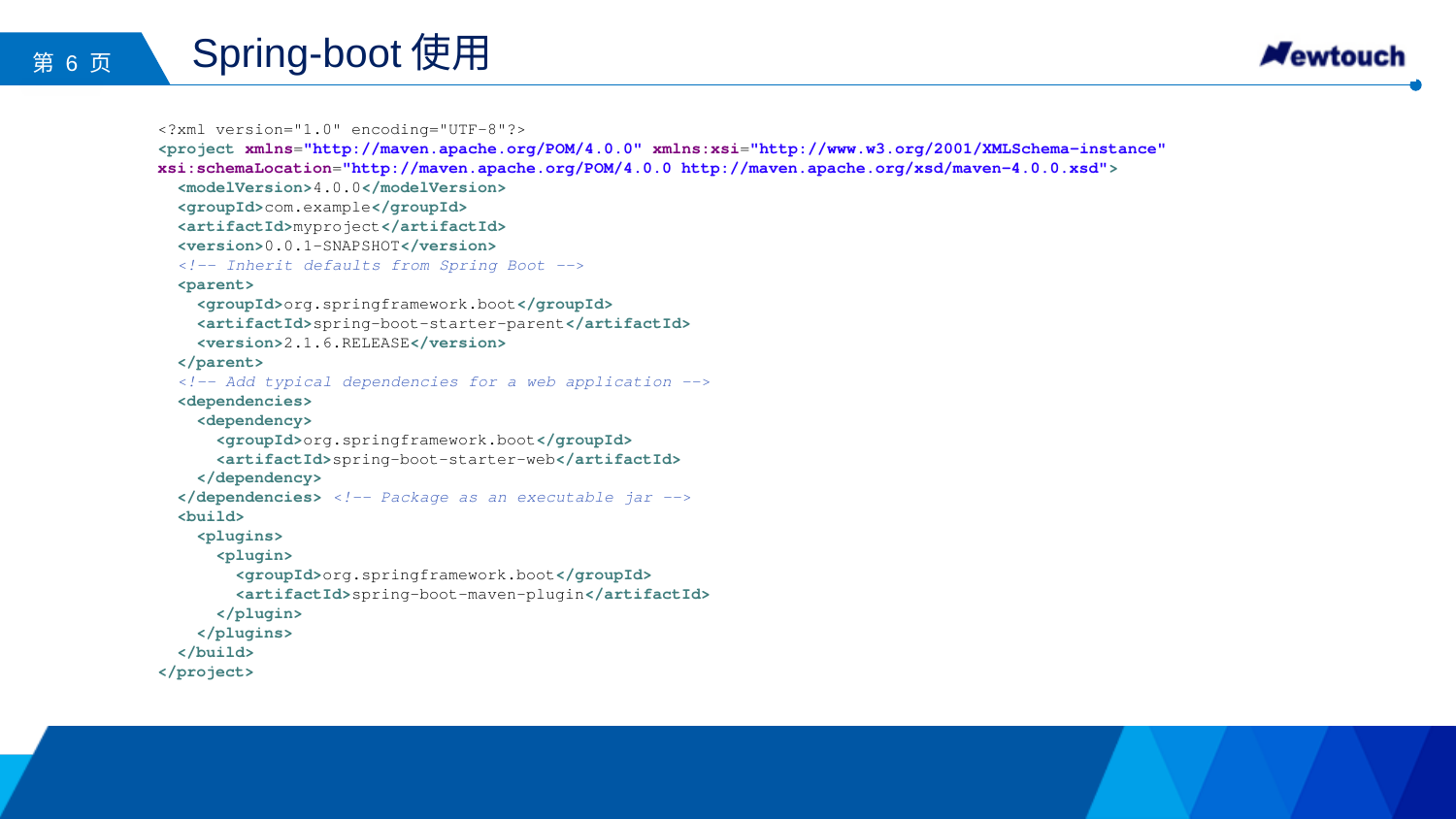

# Spring-boot使用
<?xml version="1.0" encoding="UTF-8"?>
<project xmlns="http://maven.apache.org/POM/4.0.0" xmlns:xsi="http://www.w3.org/2001/XMLSchema-instance"
xsi:schemaLocation="http://maven.apache.org/POM/4.0.0 http://maven.apache.org/xsd/maven-4.0.0.xsd">
  <modelVersion>4.0.0</modelVersion>
  <groupId>com.example</groupId>
  <artifactId>myproject</artifactId>
  <version>0.0.1-SNAPSHOT</version>
  <!-- Inherit defaults from Spring Boot -->
  <parent>
    <groupId>org.springframework.boot</groupId>
    <artifactId>spring-boot-starter-parent</artifactId>
    <version>2.1.6.RELEASE</version>
  </parent>
  <!-- Add typical dependencies for a web application -->
  <dependencies>
    <dependency>
      <groupId>org.springframework.boot</groupId>
      <artifactId>spring-boot-starter-web</artifactId>
    </dependency>
  </dependencies> <!-- Package as an executable jar -->
  <build>
    <plugins>
      <plugin>
        <groupId>org.springframework.boot</groupId>
        <artifactId>spring-boot-maven-plugin</artifactId>
      </plugin>
    </plugins>
  </build>
</project>